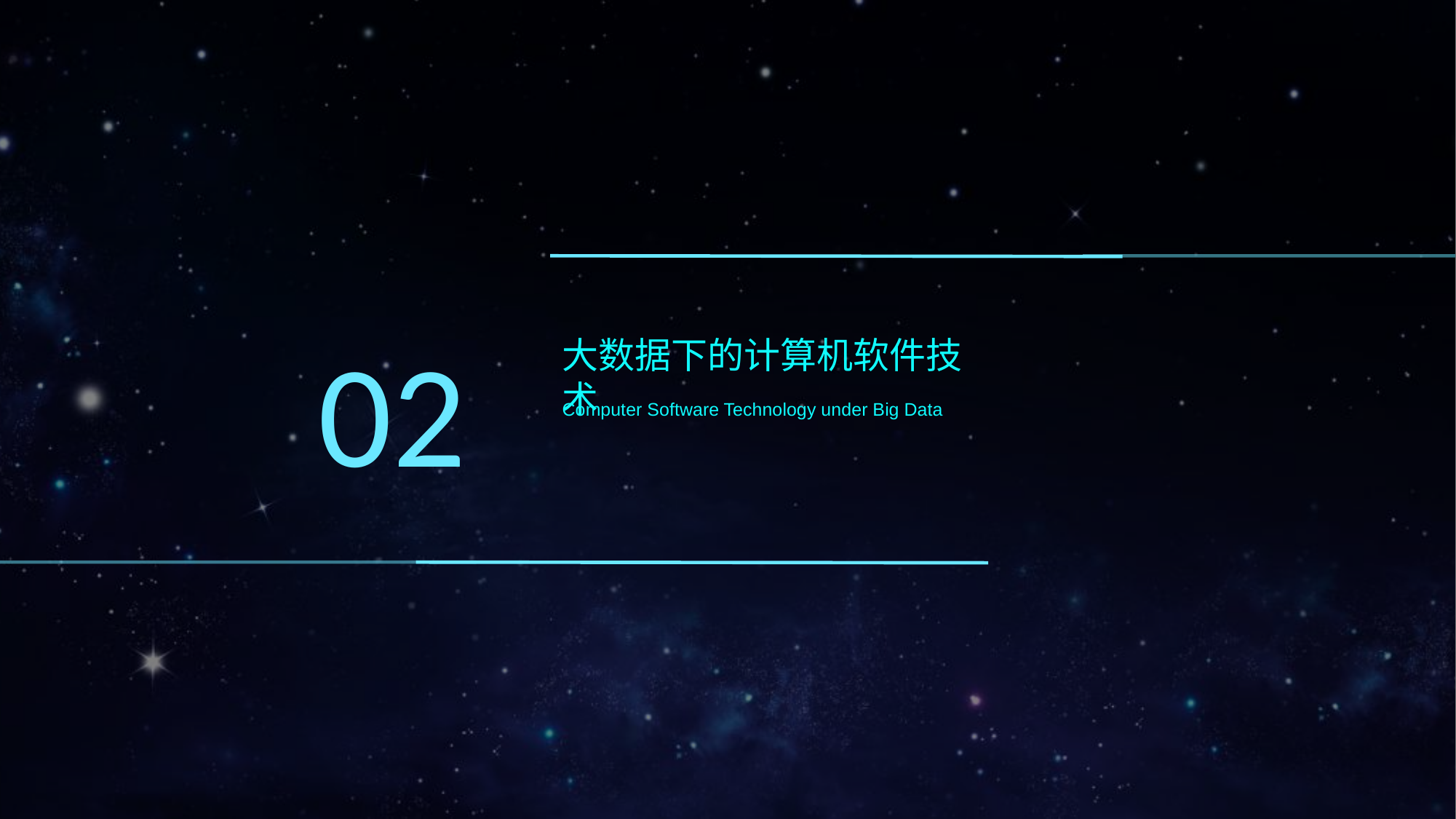

02
大数据下的计算机软件技术
Computer Software Technology under Big Data